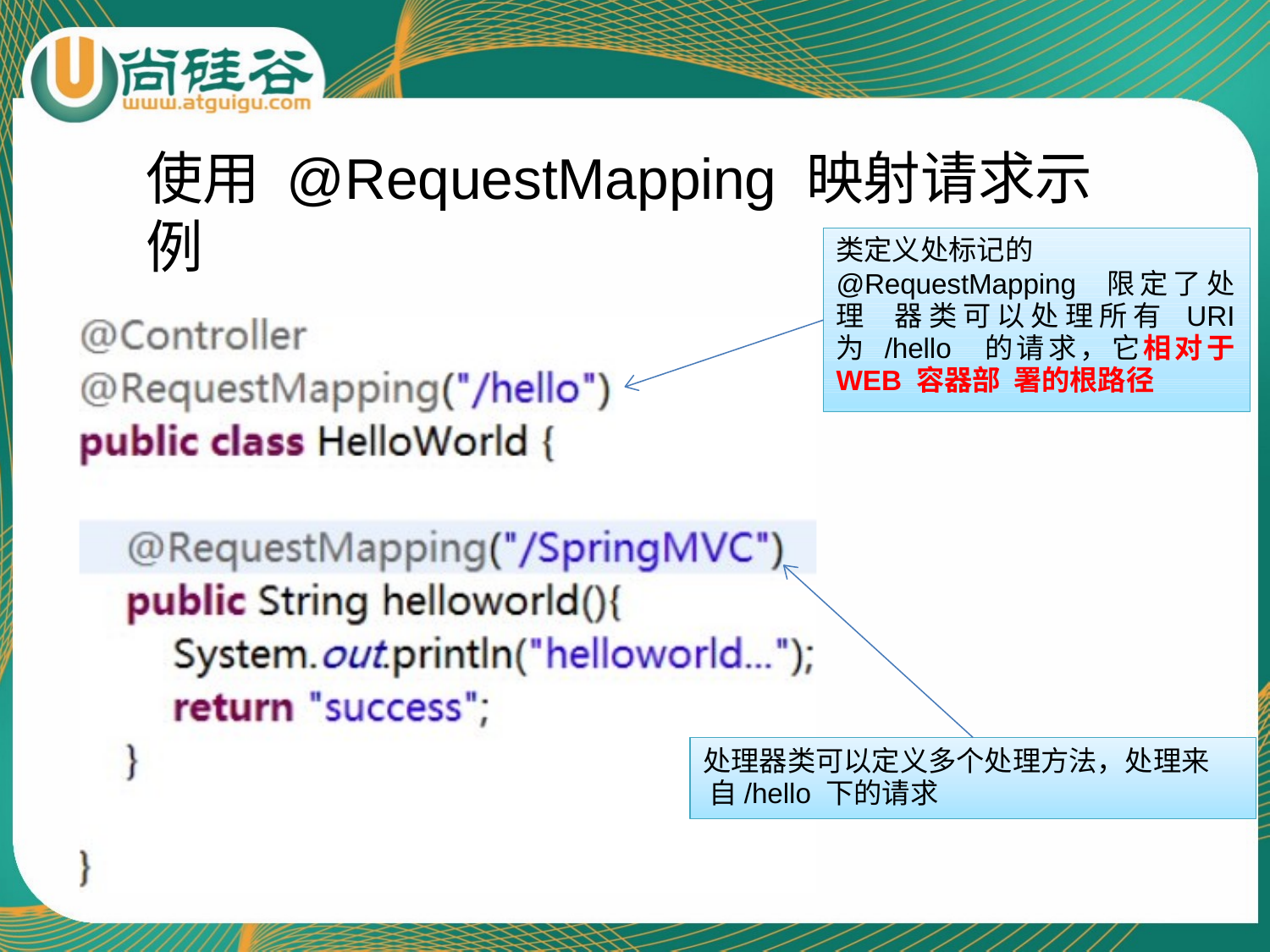

# 使用 @RequestMapping 映射请求示例

类定义处标记的
@RequestMapping 限定了处理  器类可以处理所有 URI 为 /hello  的请求，它相对于 WEB 容器部  署的根路径

处理器类可以定义多个处理方法，处理来  自/hello 下的请求